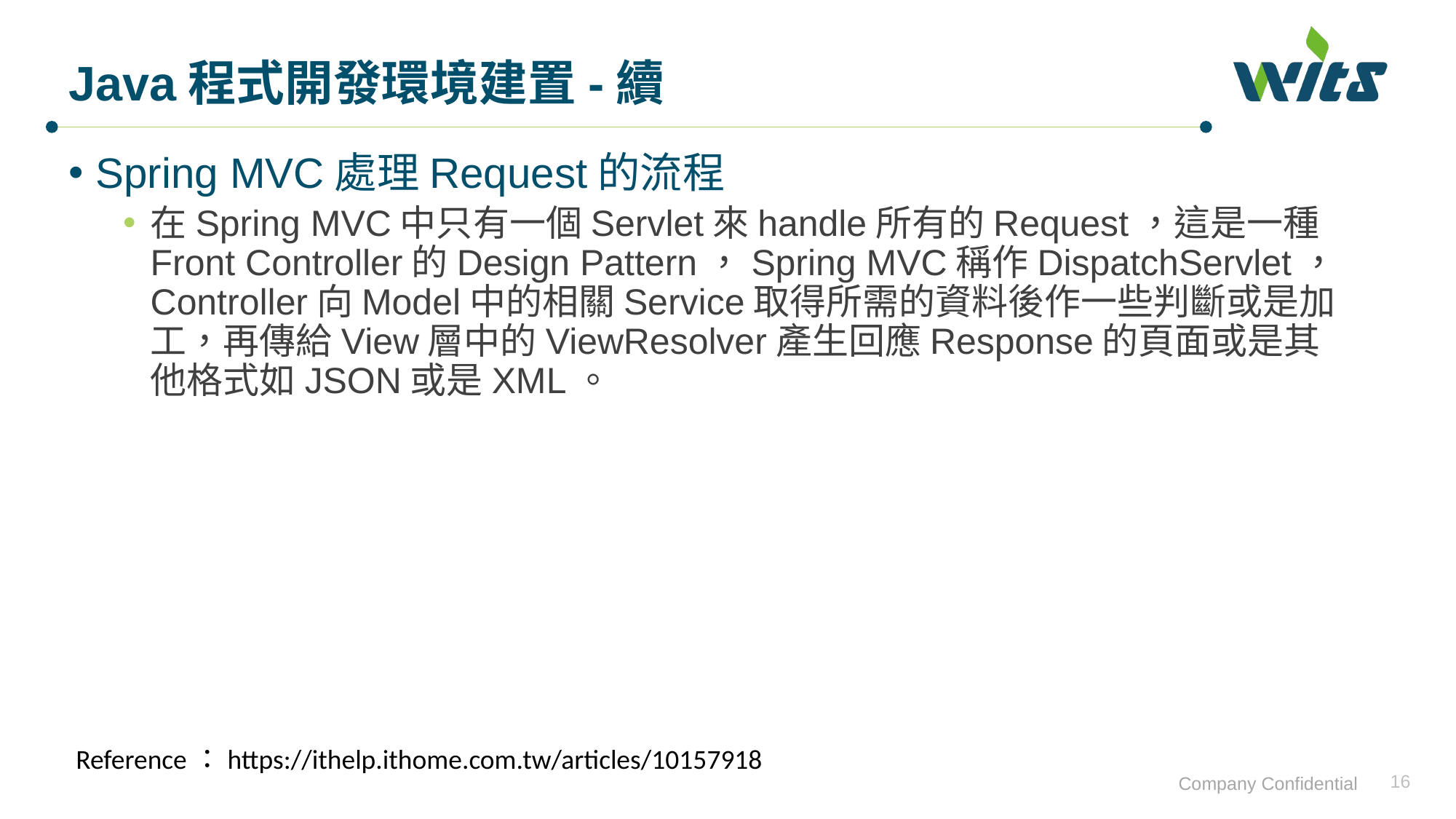

# Java程式開發環境建置-續
Spring MVC處理Request的流程
在Spring MVC中只有一個Servlet來handle所有的Request，這是一種Front Controller的Design Pattern，Spring MVC稱作DispatchServlet，Controller向Model中的相關Service取得所需的資料後作一些判斷或是加工，再傳給View層中的ViewResolver產生回應Response的頁面或是其他格式如JSON或是XML。

Reference：https://ithelp.ithome.com.tw/articles/10157918
16